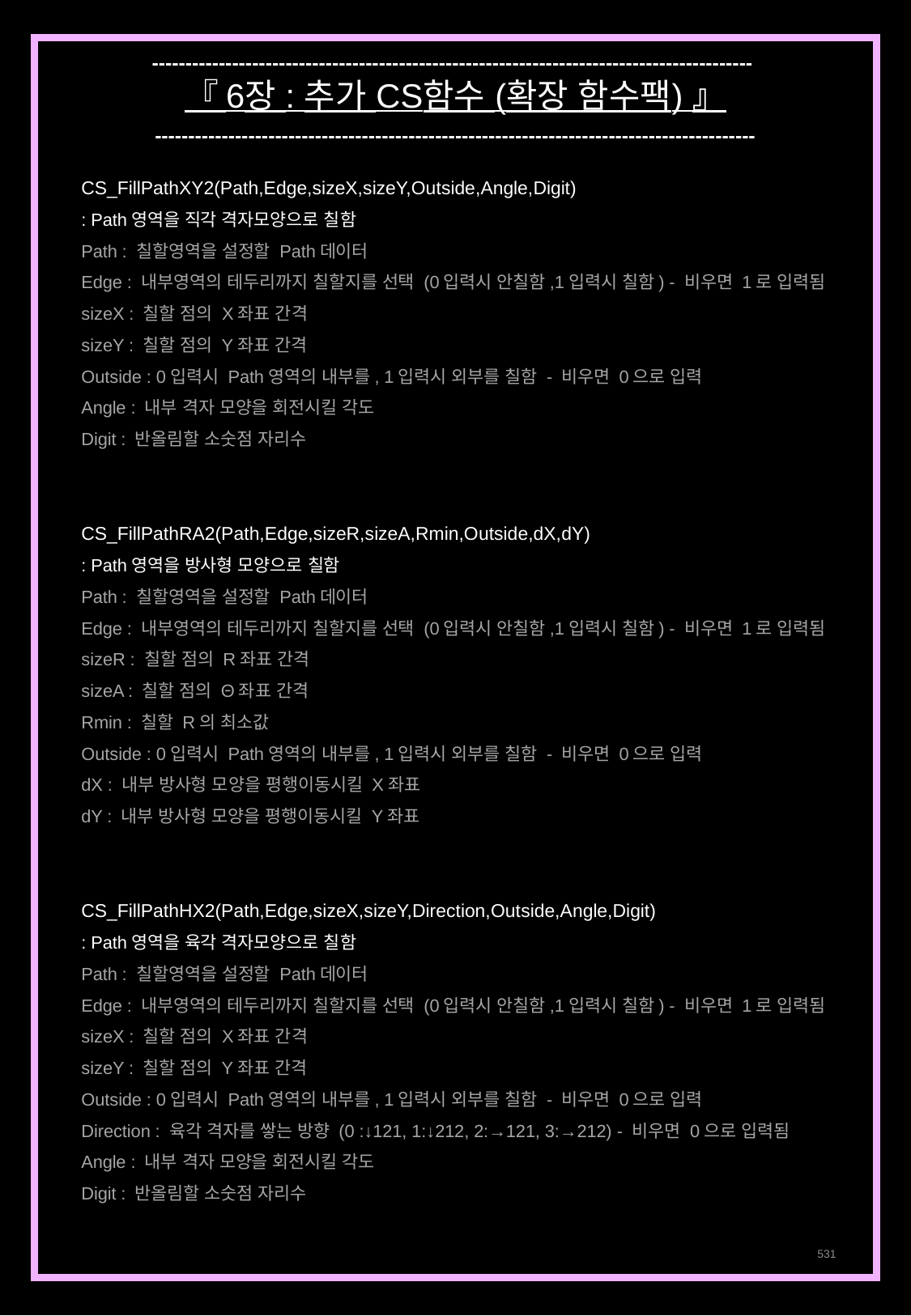

------------------------------------------------------------------------------------------
『 6장 : 추가 CS함수 (확장 함수팩) 』
------------------------------------------------------------------------------------------
CS_FillPathXY2(Path,Edge,sizeX,sizeY,Outside,Angle,Digit)
: Path영역을 직각 격자모양으로 칠함
Path : 칠할영역을 설정할 Path데이터
Edge : 내부영역의 테두리까지 칠할지를 선택 (0입력시 안칠함,1입력시 칠함) - 비우면 1로 입력됨
sizeX : 칠할 점의 X좌표 간격
sizeY : 칠할 점의 Y좌표 간격
Outside : 0입력시 Path영역의 내부를, 1입력시 외부를 칠함 - 비우면 0으로 입력
Angle : 내부 격자 모양을 회전시킬 각도
Digit : 반올림할 소숫점 자리수

CS_FillPathRA2(Path,Edge,sizeR,sizeA,Rmin,Outside,dX,dY)
: Path영역을 방사형 모양으로 칠함
Path : 칠할영역을 설정할 Path데이터
Edge : 내부영역의 테두리까지 칠할지를 선택 (0입력시 안칠함,1입력시 칠함) - 비우면 1로 입력됨
sizeR : 칠할 점의 R좌표 간격
sizeA : 칠할 점의 Θ좌표 간격
Rmin : 칠할 R의 최소값
Outside : 0입력시 Path영역의 내부를, 1입력시 외부를 칠함 - 비우면 0으로 입력
dX : 내부 방사형 모양을 평행이동시킬 X좌표
dY : 내부 방사형 모양을 평행이동시킬 Y좌표

CS_FillPathHX2(Path,Edge,sizeX,sizeY,Direction,Outside,Angle,Digit)
: Path영역을 육각 격자모양으로 칠함
Path : 칠할영역을 설정할 Path데이터
Edge : 내부영역의 테두리까지 칠할지를 선택 (0입력시 안칠함,1입력시 칠함) - 비우면 1로 입력됨
sizeX : 칠할 점의 X좌표 간격
sizeY : 칠할 점의 Y좌표 간격
Outside : 0입력시 Path영역의 내부를, 1입력시 외부를 칠함 - 비우면 0으로 입력
Direction : 육각 격자를 쌓는 방향 (0 :↓121, 1:↓212, 2:→121, 3:→212) - 비우면 0으로 입력됨
Angle : 내부 격자 모양을 회전시킬 각도
Digit : 반올림할 소숫점 자리수
531